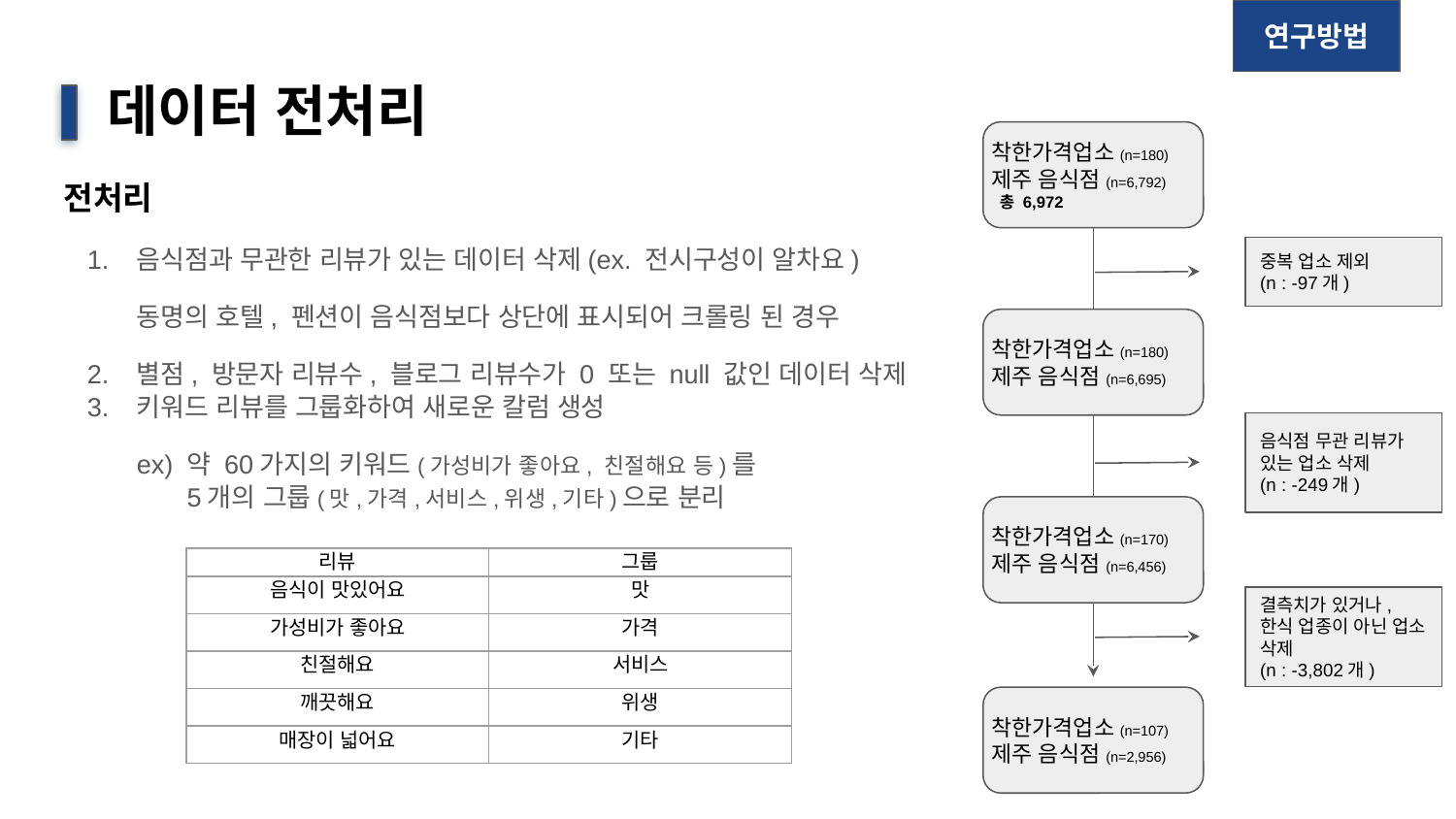

연구방법
# 데이터 전처리

착한가격업소(n=180)
제주 음식점(n=6,792)
 총 6,972
전처리
음식점과 무관한 리뷰가 있는 데이터 삭제(ex. 전시구성이 알차요)
동명의 호텔, 펜션이 음식점보다 상단에 표시되어 크롤링 된 경우
별점, 방문자 리뷰수, 블로그 리뷰수가 0 또는 null 값인 데이터 삭제
키워드 리뷰를 그룹화하여 새로운 칼럼 생성
ex) 약 60가지의 키워드(가성비가 좋아요, 친절해요 등)를
      5개의 그룹(맛,가격,서비스,위생,기타)으로 분리
중복 업소 제외
(n : -97개)
착한가격업소(n=180)
제주 음식점(n=6,695)
음식점 무관 리뷰가 있는 업소 삭제
(n : -249개)
착한가격업소(n=170)
제주 음식점(n=6,456)
| 리뷰 | 그룹 |
| --- | --- |
| 음식이 맛있어요 | 맛 |
| 가성비가 좋아요 | 가격 |
| 친절해요 | 서비스 |
| 깨끗해요 | 위생 |
| 매장이 넓어요 | 기타 |
결측치가 있거나, 한식 업종이 아닌 업소 삭제
(n : -3,802개)
착한가격업소(n=107)
제주 음식점(n=2,956)